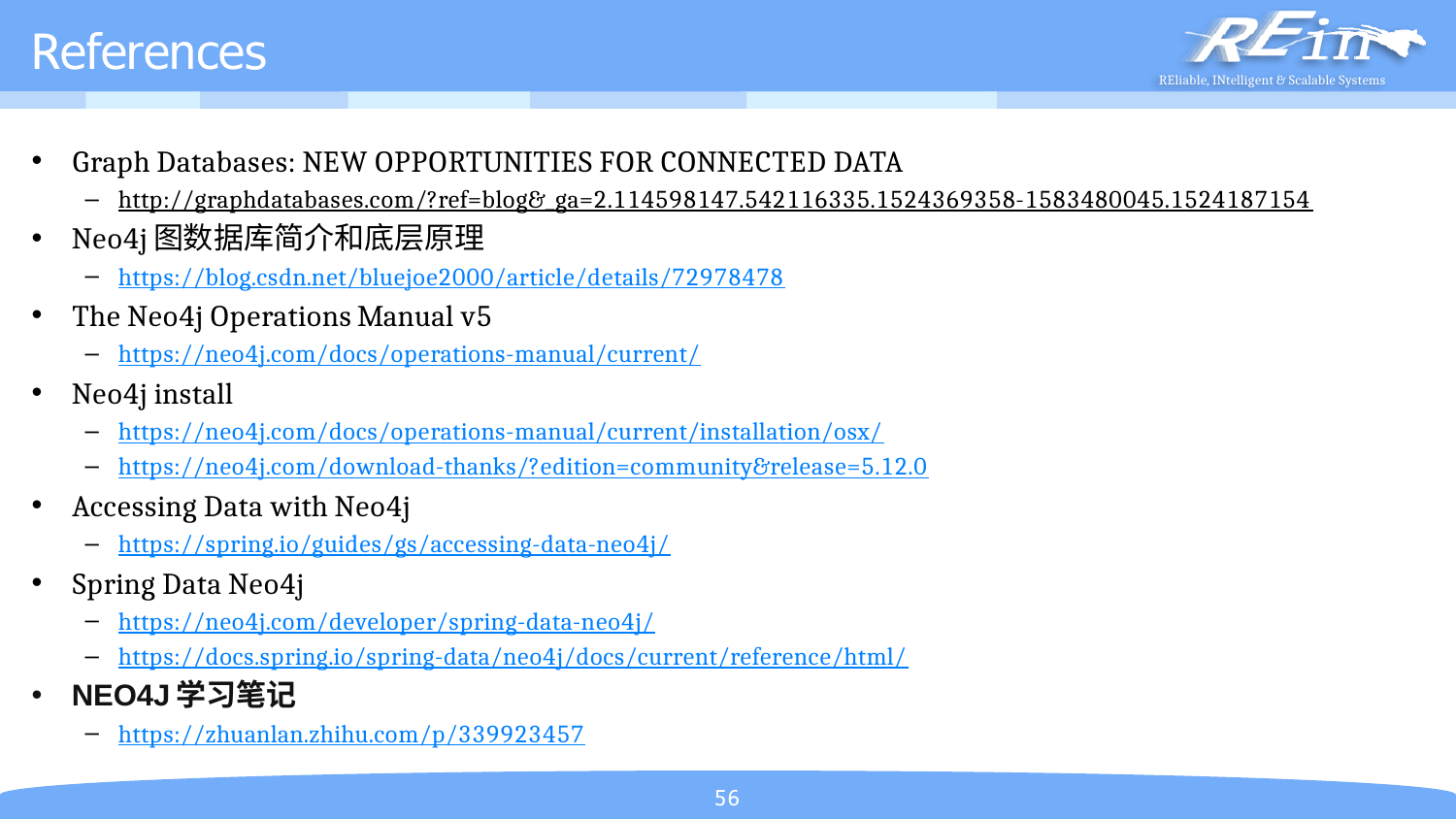

# References
Graph Databases: NEW OPPORTUNITIES FOR CONNECTED DATA
http://graphdatabases.com/?ref=blog&_ga=2.114598147.542116335.1524369358-1583480045.1524187154
Neo4j图数据库简介和底层原理
https://blog.csdn.net/bluejoe2000/article/details/72978478
The Neo4j Operations Manual v5
https://neo4j.com/docs/operations-manual/current/
Neo4j install
https://neo4j.com/docs/operations-manual/current/installation/osx/
https://neo4j.com/download-thanks/?edition=community&release=5.12.0
Accessing Data with Neo4j
https://spring.io/guides/gs/accessing-data-neo4j/
Spring Data Neo4j
https://neo4j.com/developer/spring-data-neo4j/
https://docs.spring.io/spring-data/neo4j/docs/current/reference/html/
NEO4J学习笔记
https://zhuanlan.zhihu.com/p/339923457

56